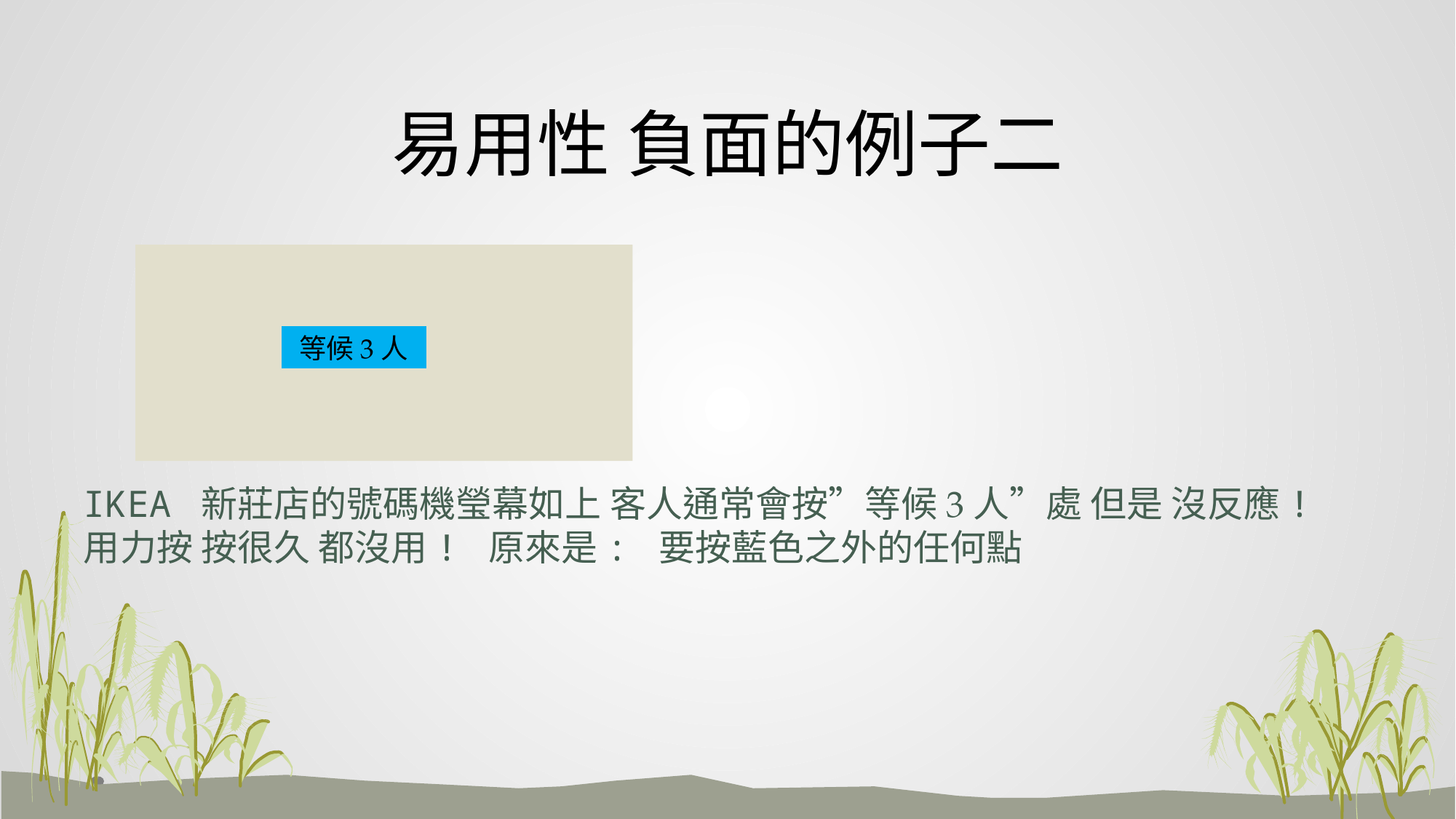

# 易用性 負面的例子二

IKEA 新莊店的號碼機瑩幕如上 客人通常會按”等候3人”處 但是 沒反應! 用力按 按很久 都沒用! 原來是: 要按藍色之外的任何點

等候3人